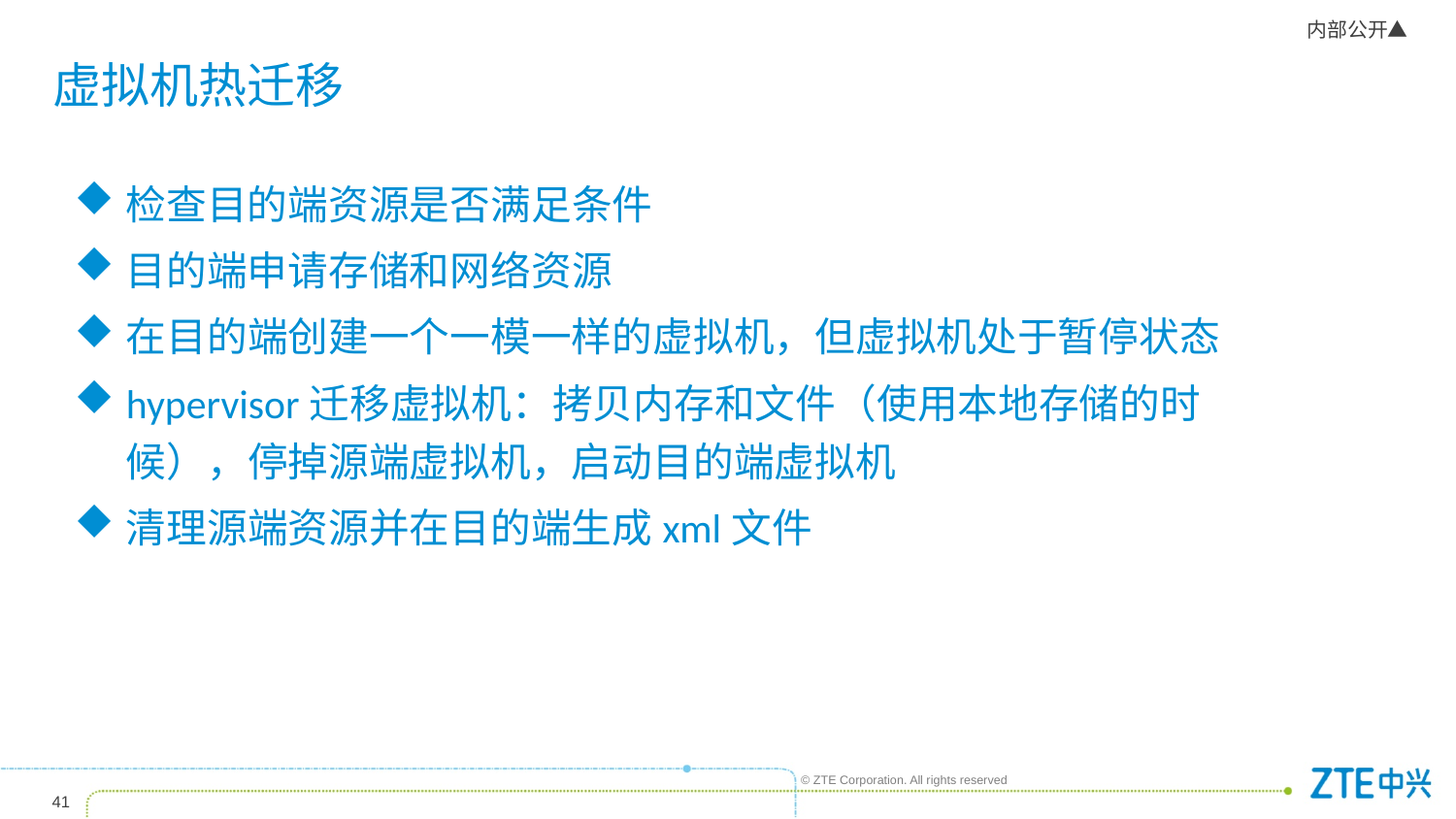

# 虚拟机热迁移
检查目的端资源是否满足条件
目的端申请存储和网络资源
在目的端创建一个一模一样的虚拟机，但虚拟机处于暂停状态
hypervisor迁移虚拟机：拷贝内存和文件（使用本地存储的时候），停掉源端虚拟机，启动目的端虚拟机
清理源端资源并在目的端生成xml文件